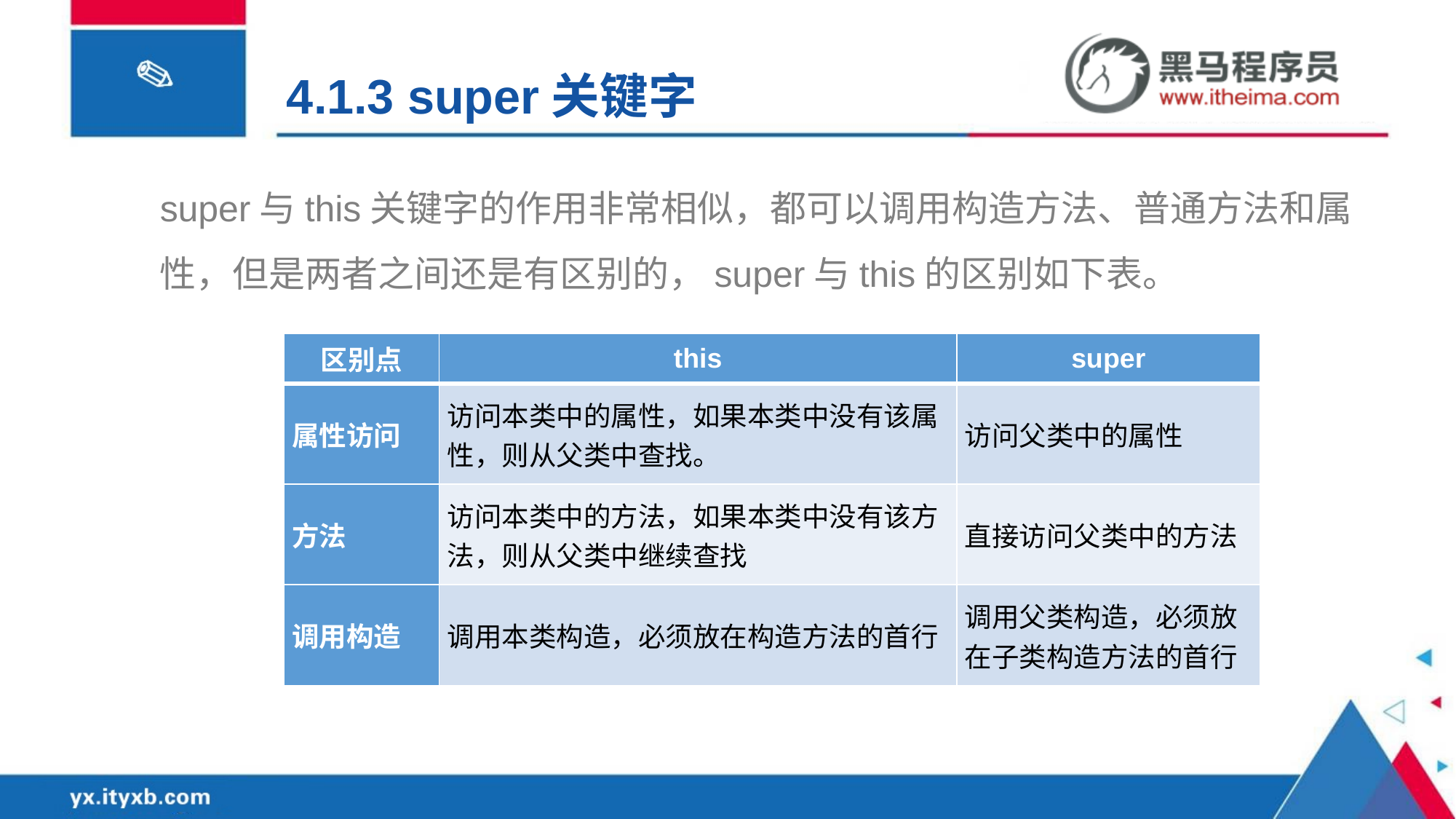

4.1.3 super关键字
super与this关键字的作用非常相似，都可以调用构造方法、普通方法和属性，但是两者之间还是有区别的，super与this的区别如下表。
| 区别点 | this | super |
| --- | --- | --- |
| 属性访问 | 访问本类中的属性，如果本类中没有该属性，则从父类中查找。 | 访问父类中的属性 |
| 方法 | 访问本类中的方法，如果本类中没有该方法，则从父类中继续查找 | 直接访问父类中的方法 |
| 调用构造 | 调用本类构造，必须放在构造方法的首行 | 调用父类构造，必须放在子类构造方法的首行 |